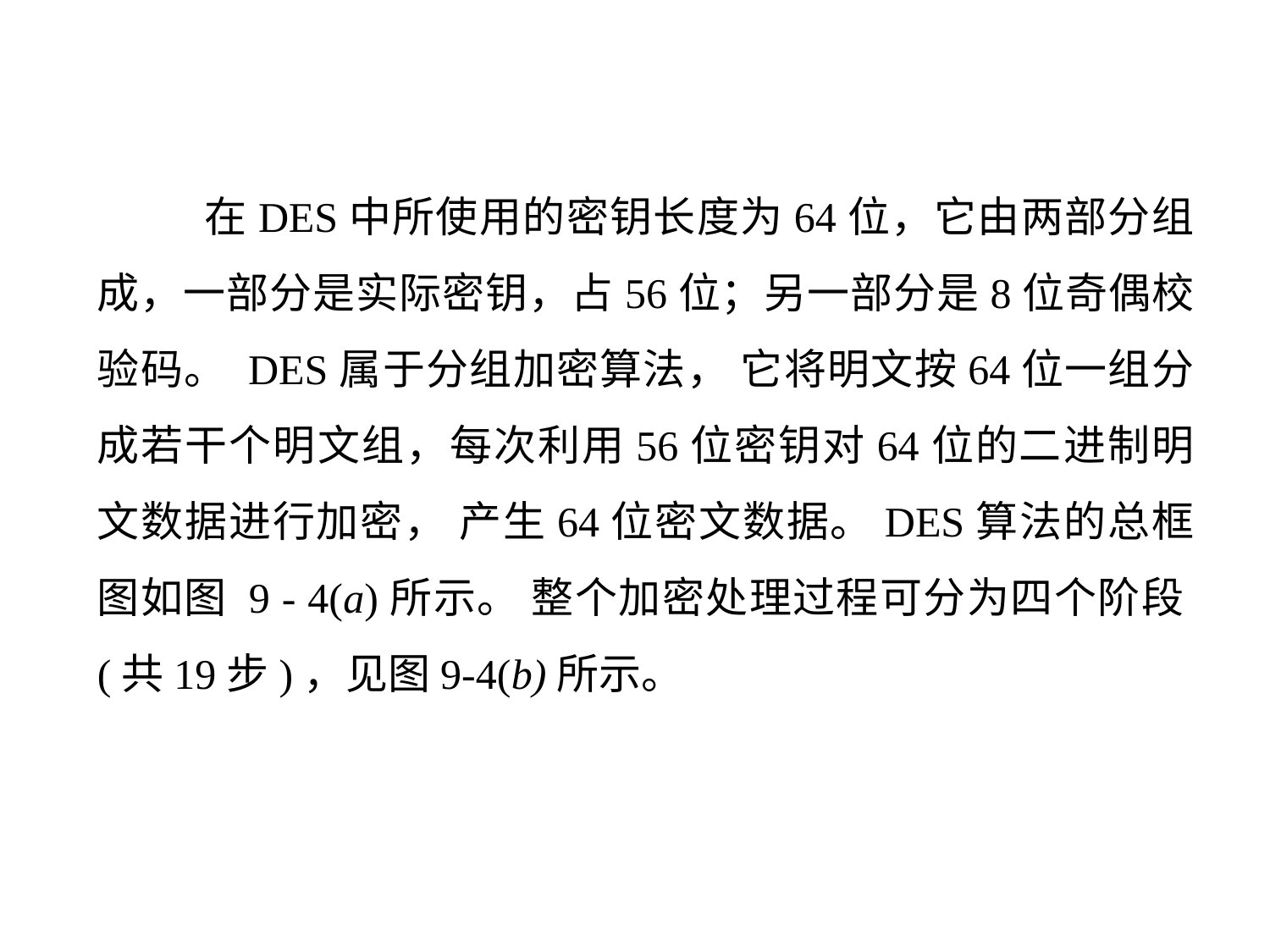

在DES中所使用的密钥长度为64位，它由两部分组成，一部分是实际密钥，占56位；另一部分是8位奇偶校验码。 DES属于分组加密算法， 它将明文按64位一组分成若干个明文组，每次利用56位密钥对64位的二进制明文数据进行加密， 产生64位密文数据。DES算法的总框图如图 9 - 4(a)所示。 整个加密处理过程可分为四个阶段(共19步)，见图9-4(b)所示。